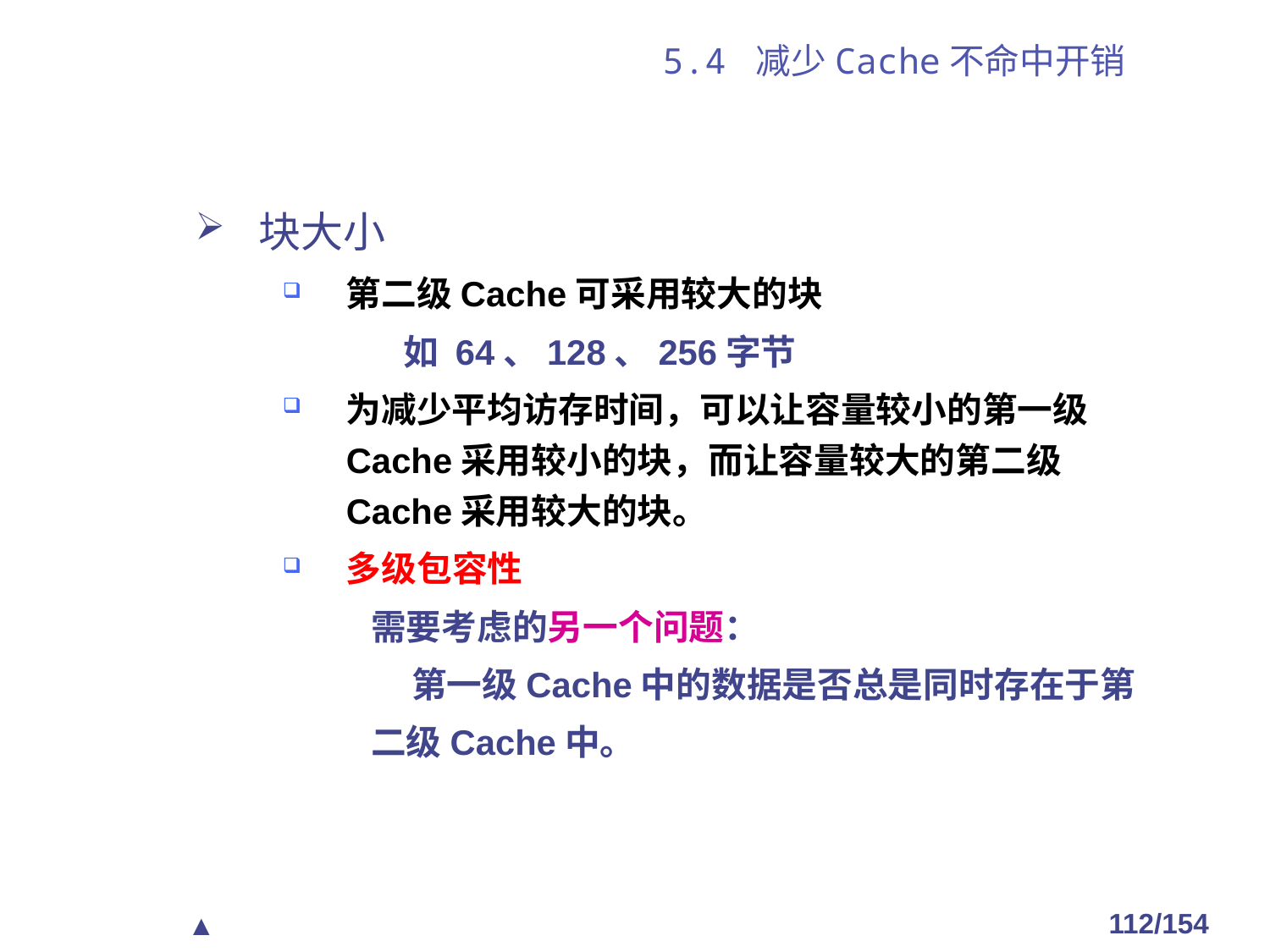

# 5.4 减少Cache不命中开销
块大小
第二级Cache可采用较大的块
   如 64、128、256字节
为减少平均访存时间，可以让容量较小的第一级Cache采用较小的块，而让容量较大的第二级Cache采用较大的块。
多级包容性
需要考虑的另一个问题：
    第一级Cache中的数据是否总是同时存在于第
二级Cache中。